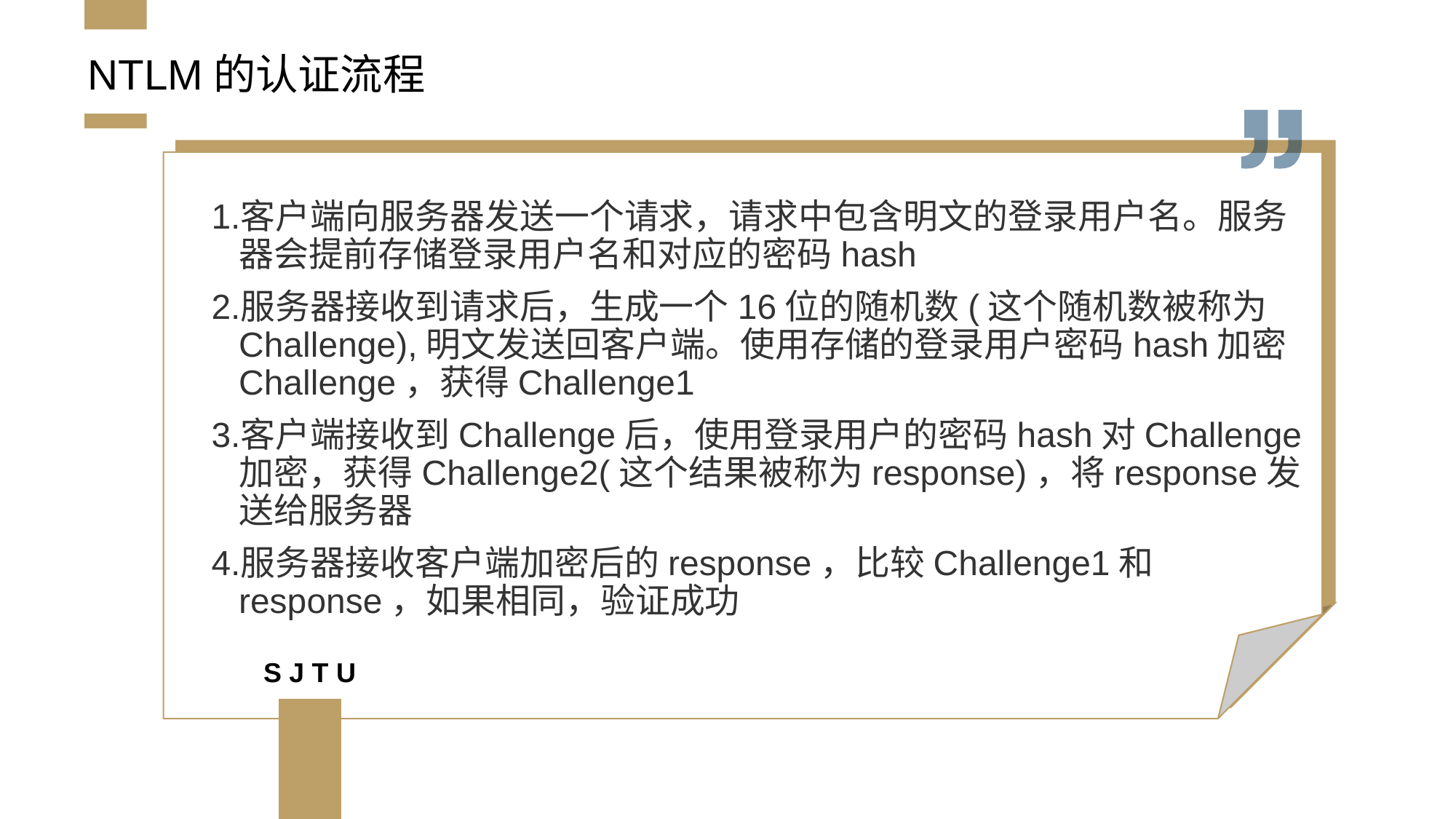

# NTLM的认证流程
客户端向服务器发送一个请求，请求中包含明文的登录用户名。服务器会提前存储登录用户名和对应的密码hash
服务器接收到请求后，生成一个16位的随机数(这个随机数被称为Challenge),明文发送回客户端。使用存储的登录用户密码hash加密Challenge，获得Challenge1
客户端接收到Challenge后，使用登录用户的密码hash对Challenge加密，获得Challenge2(这个结果被称为response)，将response发送给服务器
服务器接收客户端加密后的response，比较Challenge1和response，如果相同，验证成功